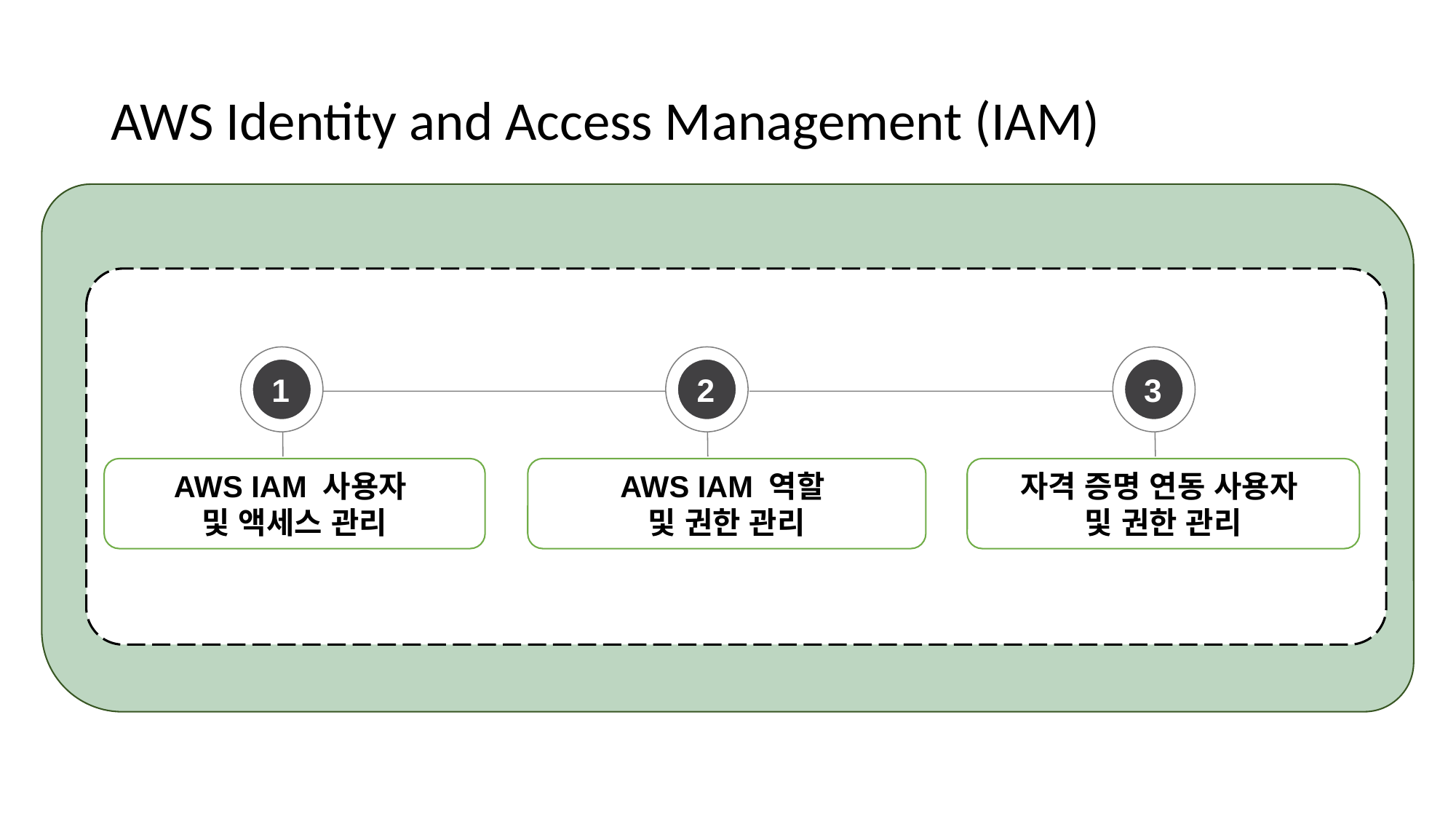

# AWS Identity and Access Management (IAM)

1

2

3

AWS IAM
AWS IAM 사용자
및 액세스 관리
AWS IAM 역할
및 권한 관리
자격 증명 연동 사용자
및 권한 관리